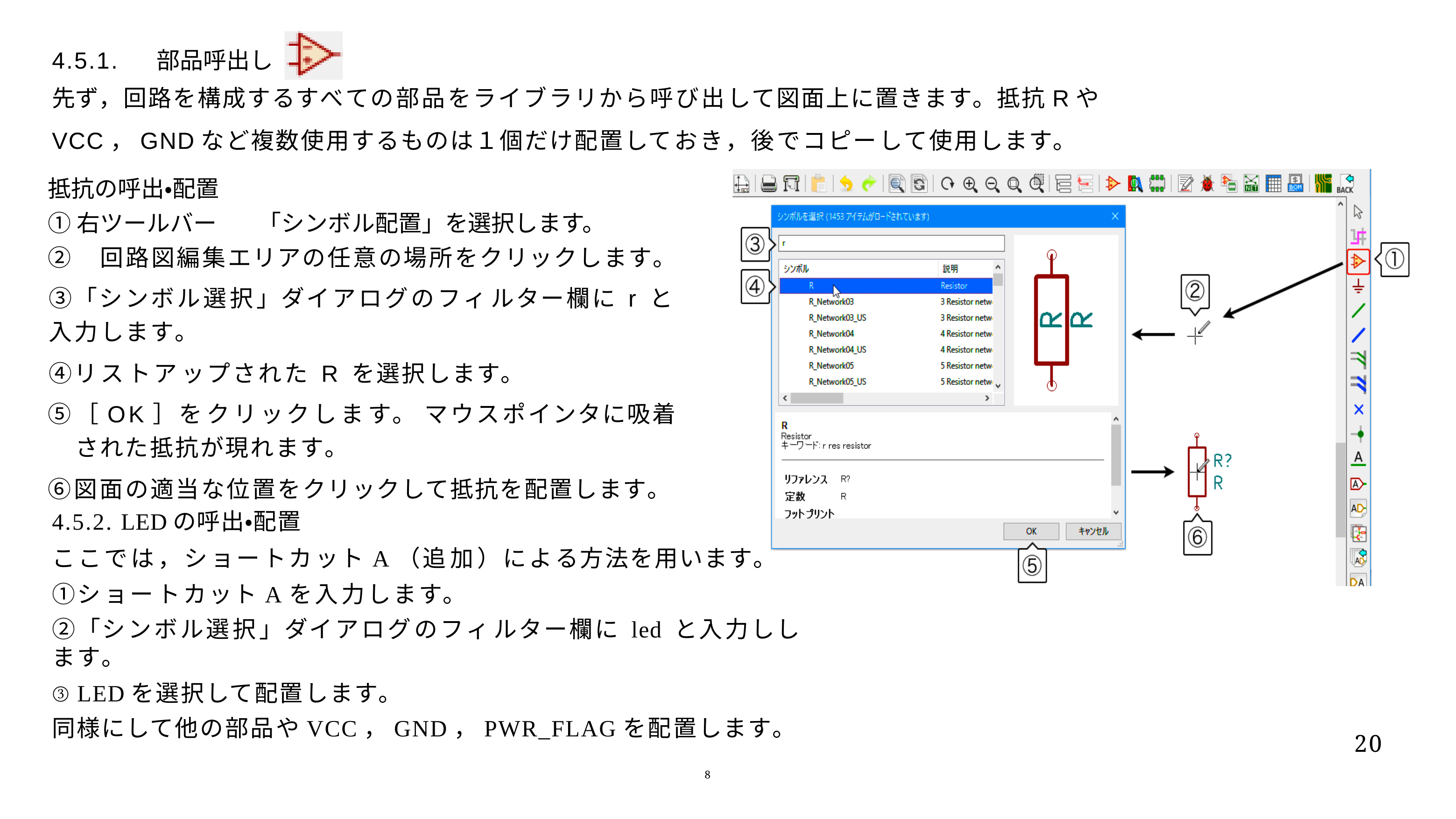

4.5.1. 　部品呼出し
先ず，回路を構成するすべての部品をライブラリから呼び出して図面上に置きます。抵抗Rや
VCC，GNDなど複数使用するものは１個だけ配置しておき，後でコピーして使用します。
抵抗の呼出・配置
①右ツールバー	「シンボル配置」を選択します。
②　回路図編集エリアの任意の場所をクリックします。
③	「シンボル選択」ダイアログのフィルター欄に r と入力します。
④	リストアップされた R を選択します。
⑤	［OK］をクリックします。 マウスポインタに吸着された抵抗が現れます。
⑥	図面の適当な位置をクリックして抵抗を配置します。

4.5.2. LEDの呼出・配置
ここでは，ショートカットA（追加）による方法を用います。
①	ショートカットAを入力します。
②	「シンボル選択」ダイアログのフィルター欄に led と入力しします。
③	LEDを選択して配置します。
同様にして他の部品やVCC，GND，PWR_FLAGを配置します。
20
8